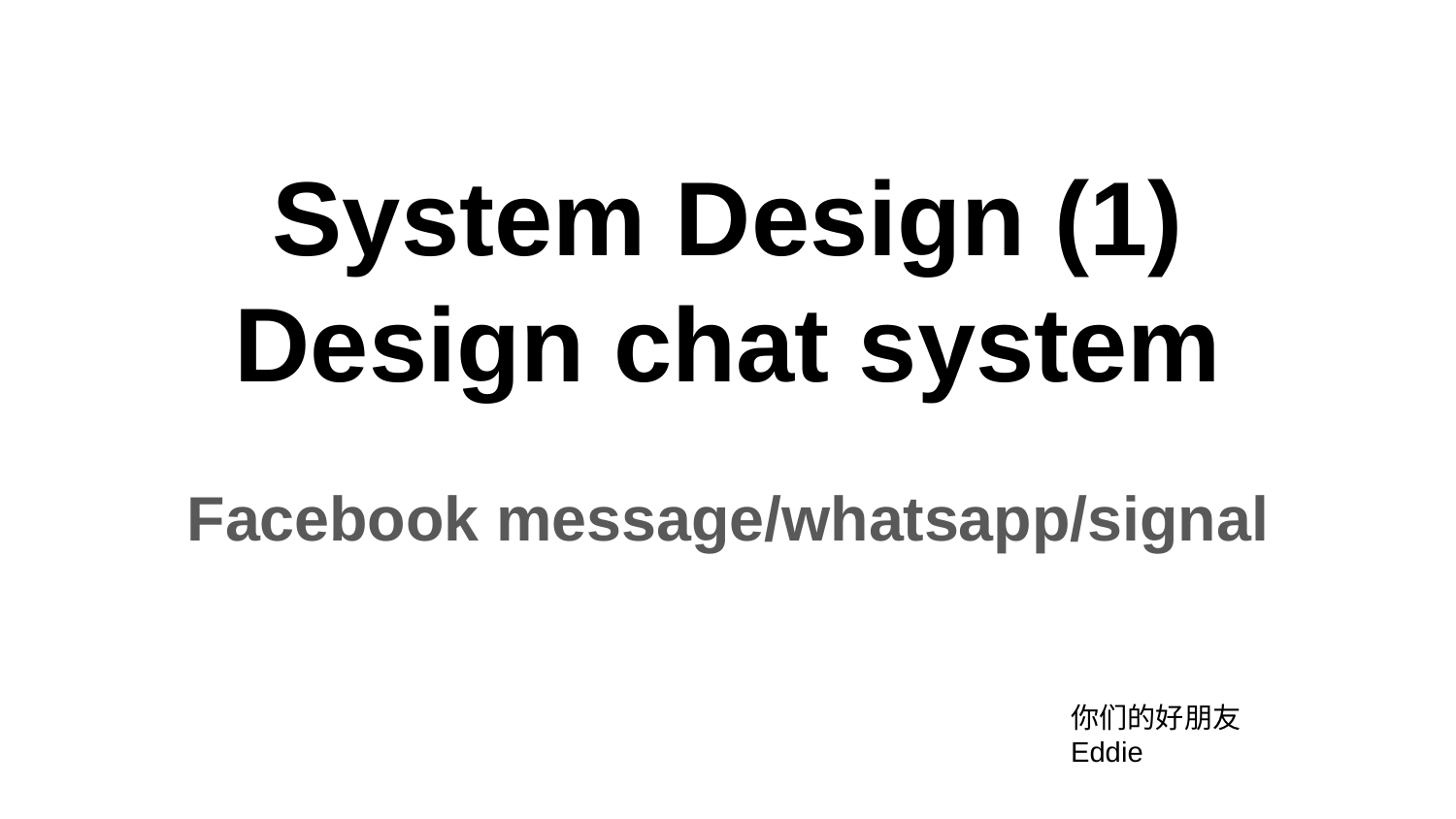

# System Design (1)
Design chat system

Facebook message/whatsapp/signal
你们的好朋友Eddie